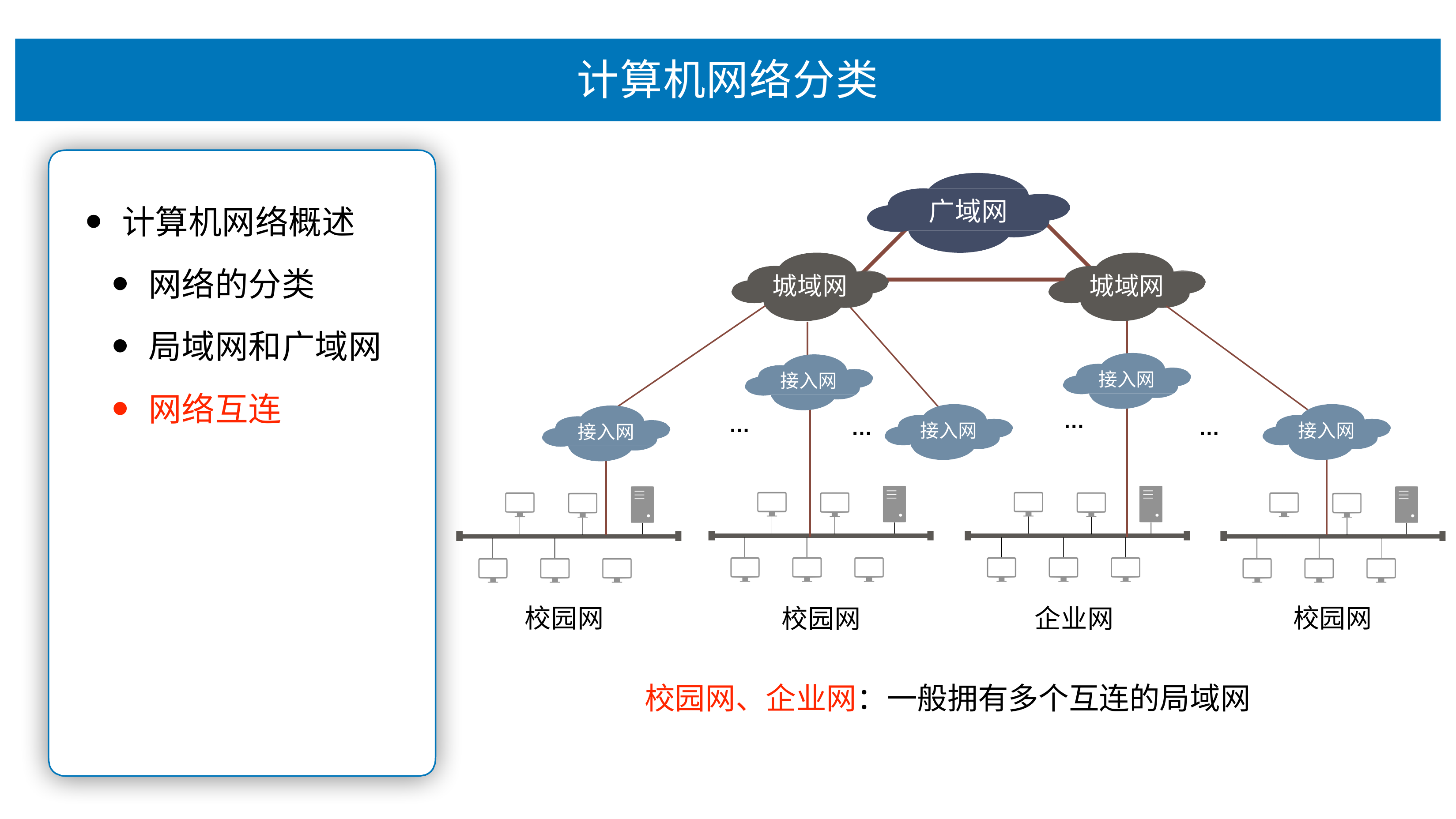

# 计算机⽹络分类

⼴域⽹
计算机⽹络概述
⽹络的分类
局域⽹和⼴域⽹

城域⽹
城域⽹

接⼊⽹
接⼊⽹

⽹络互连

…
…
…
…
接⼊⽹
接⼊⽹
接⼊⽹

校园⽹
校园⽹	企业⽹

校园⽹、企业⽹：⼀般拥有多个互连的局域⽹
校园⽹